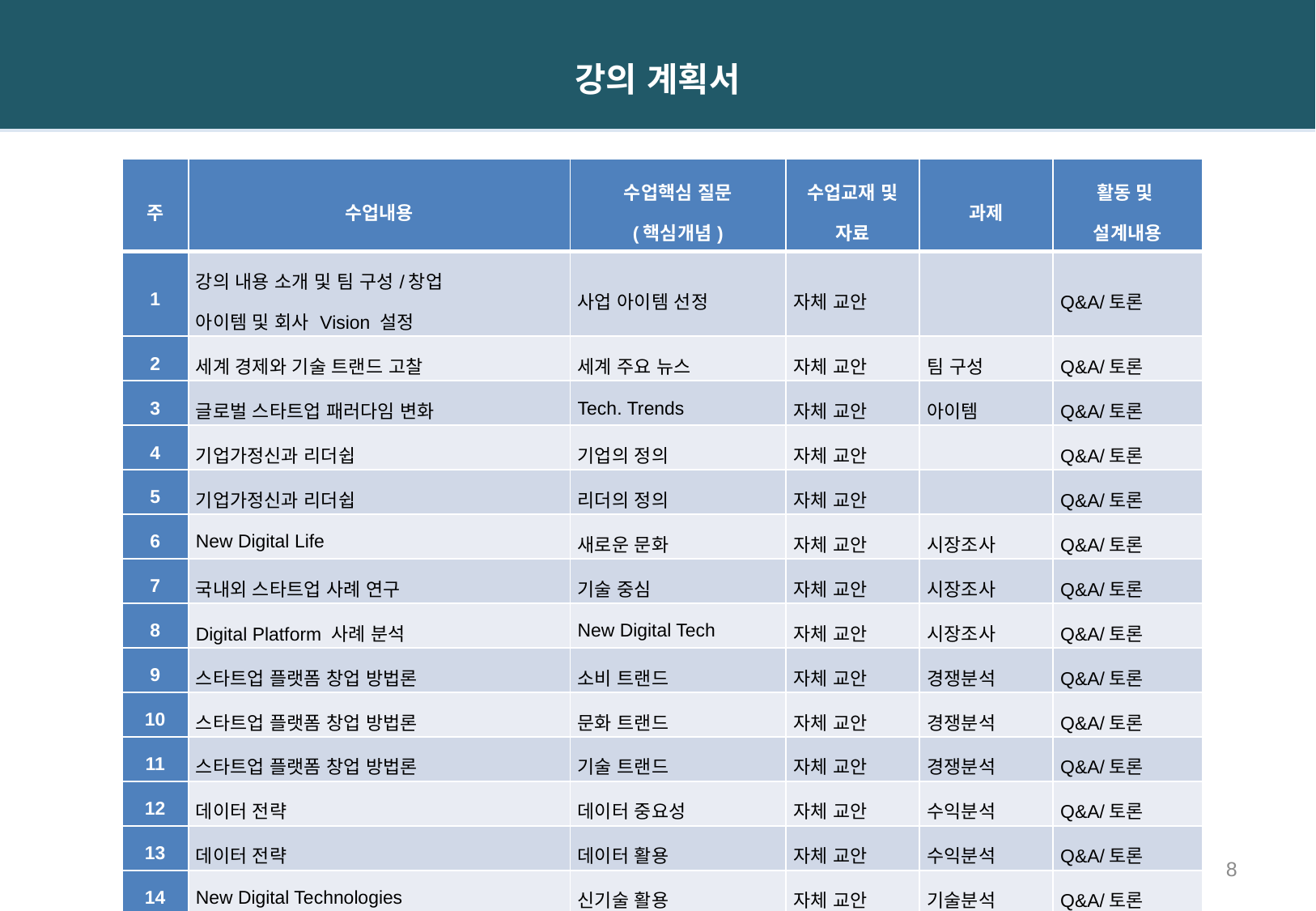

강의 계획서
| 주 | 수업내용 | 수업핵심 질문 (핵심개념) | 수업교재 및 자료 | 과제 | 활동 및 설계내용 |
| --- | --- | --- | --- | --- | --- |
| 1 | 강의 내용 소개 및 팀 구성/창업 아이템 및 회사 Vision 설정 | 사업 아이템 선정 | 자체 교안 |  | Q&A/토론 |
| 2 | 세계 경제와 기술 트랜드 고찰 | 세계 주요 뉴스 | 자체 교안 | 팀 구성 | Q&A/토론 |
| 3 | 글로벌 스타트업 패러다임 변화 | Tech. Trends | 자체 교안 | 아이템 | Q&A/토론 |
| 4 | 기업가정신과 리더쉽 | 기업의 정의 | 자체 교안 |  | Q&A/토론 |
| 5 | 기업가정신과 리더쉽 | 리더의 정의 | 자체 교안 |  | Q&A/토론 |
| 6 | New Digital Life | 새로운 문화 | 자체 교안 | 시장조사 | Q&A/토론 |
| 7 | 국내외 스타트업 사례 연구 | 기술 중심 | 자체 교안 | 시장조사 | Q&A/토론 |
| 8 | Digital Platform 사례 분석 | New Digital Tech | 자체 교안 | 시장조사 | Q&A/토론 |
| 9 | 스타트업 플랫폼 창업 방법론 | 소비 트랜드 | 자체 교안 | 경쟁분석 | Q&A/토론 |
| 10 | 스타트업 플랫폼 창업 방법론 | 문화 트랜드 | 자체 교안 | 경쟁분석 | Q&A/토론 |
| 11 | 스타트업 플랫폼 창업 방법론 | 기술 트랜드 | 자체 교안 | 경쟁분석 | Q&A/토론 |
| 12 | 데이터 전략 | 데이터 중요성 | 자체 교안 | 수익분석 | Q&A/토론 |
| 13 | 데이터 전략 | 데이터 활용 | 자체 교안 | 수익분석 | Q&A/토론 |
| 14 | New Digital Technologies | 신기술 활용 | 자체 교안 | 기술분석 | Q&A/토론 |
| 15 | 디지털 마케팅 전략 | 데이터 활용 | 자체 교안 | 마케팅 | Q&A/토론 |
| 16 | 디지털 마케팅 전략 | 소비 트랜드 | 자체 교안 | 마케팅 | Q&A/토론 |
8